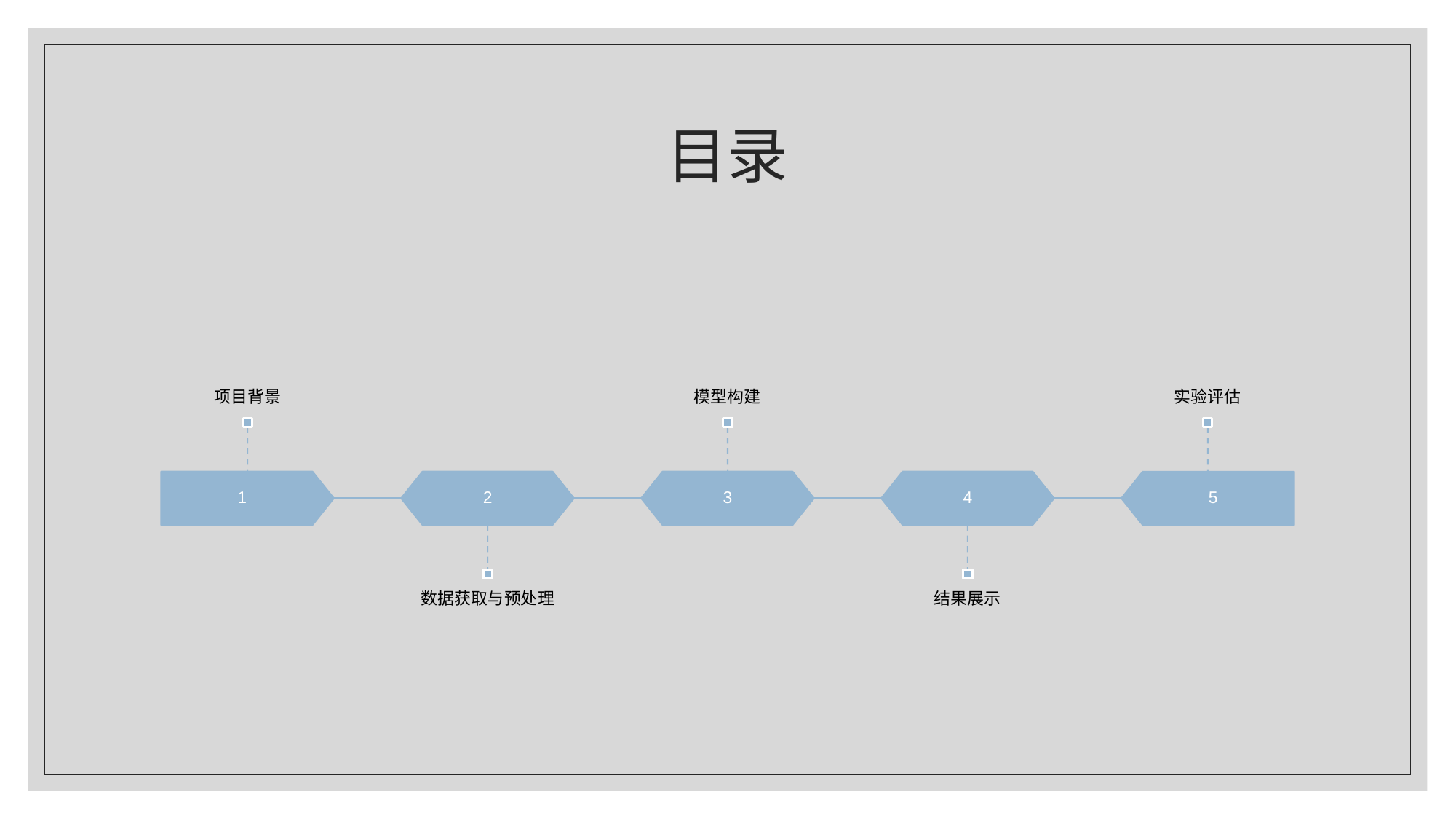

# 目录
1
项目背景
2
数据获取与预处理
3
模型构建
4
结果展示
5
实验评估